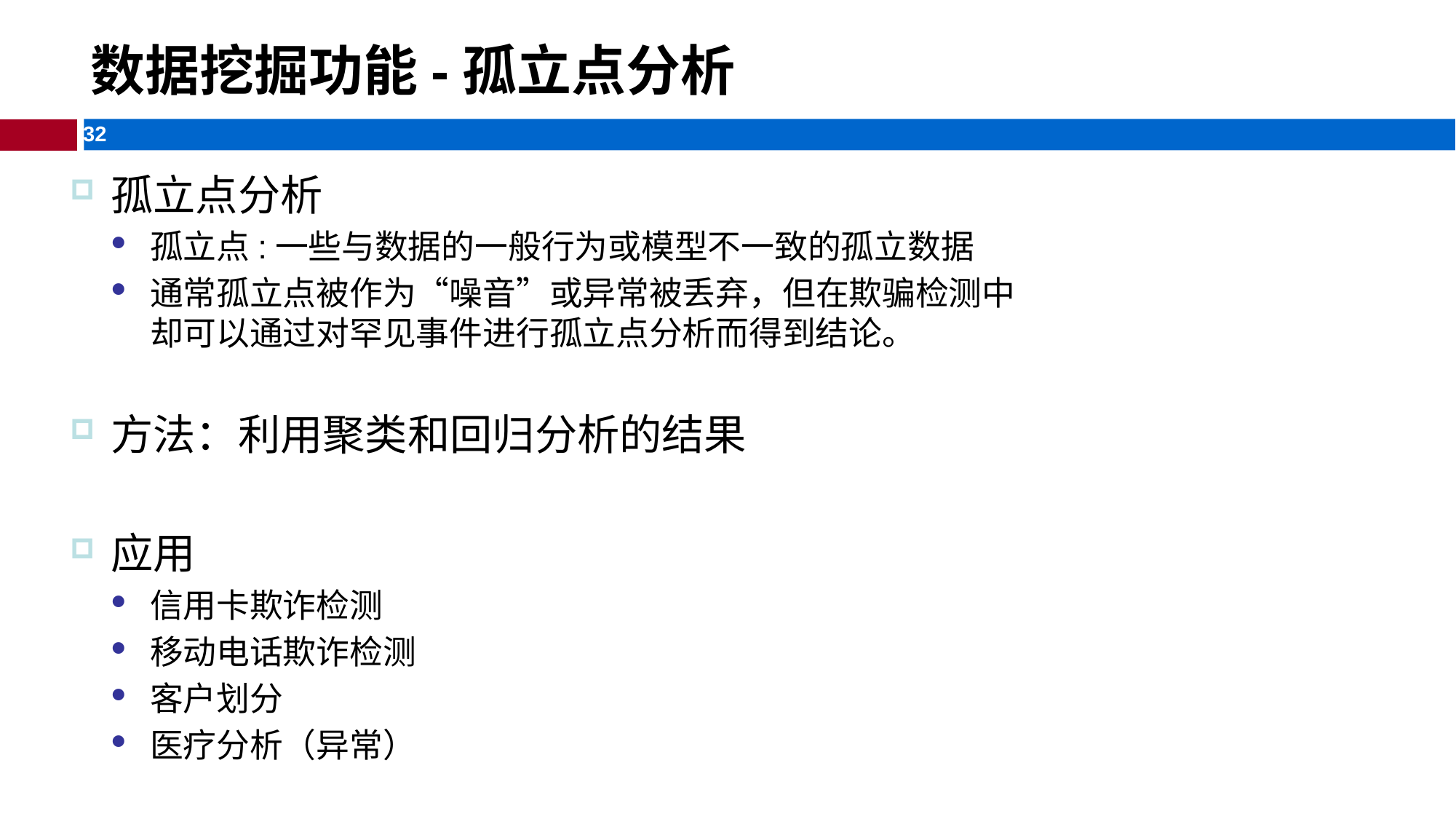

# 数据挖掘功能-孤立点分析
孤立点分析
孤立点:一些与数据的一般行为或模型不一致的孤立数据
通常孤立点被作为“噪音”或异常被丢弃，但在欺骗检测中却可以通过对罕见事件进行孤立点分析而得到结论。

方法：利用聚类和回归分析的结果

应用
信用卡欺诈检测
移动电话欺诈检测
客户划分
医疗分析（异常）